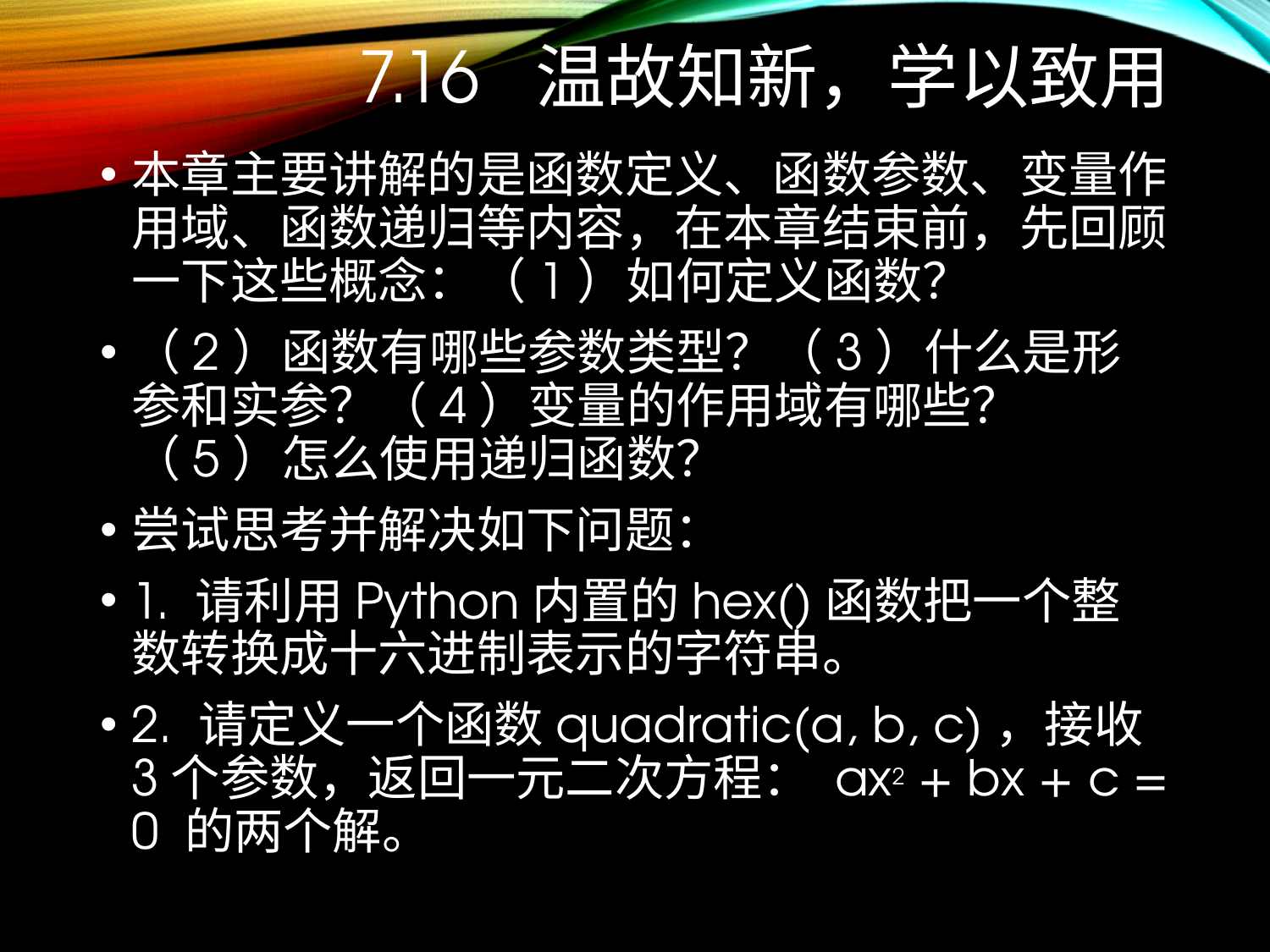

# 7.16  温故知新，学以致用
本章主要讲解的是函数定义、函数参数、变量作用域、函数递归等内容，在本章结束前，先回顾一下这些概念：（1）如何定义函数？
（2）函数有哪些参数类型？（3）什么是形参和实参？（4）变量的作用域有哪些？（5）怎么使用递归函数？
尝试思考并解决如下问题：
1. 请利用Python内置的hex()函数把一个整数转换成十六进制表示的字符串。
2. 请定义一个函数quadratic(a, b, c)，接收3个参数，返回一元二次方程： ax2 + bx + c = 0 的两个解。